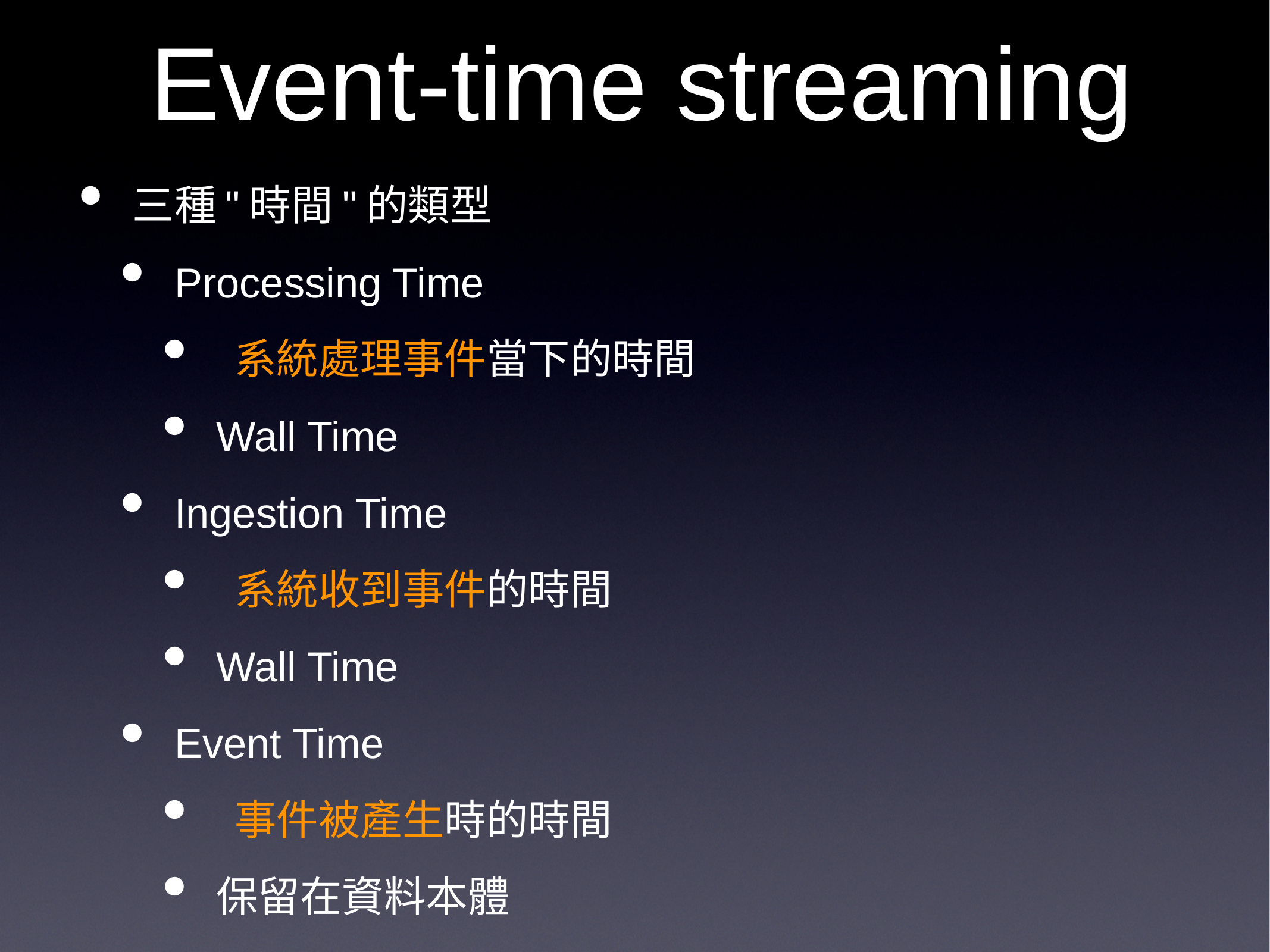

# Event-time streaming
三種"時間"的類型
Processing Time
 系統處理事件當下的時間
Wall Time
Ingestion Time
 系統收到事件的時間
Wall Time
Event Time
 事件被產生時的時間
保留在資料本體